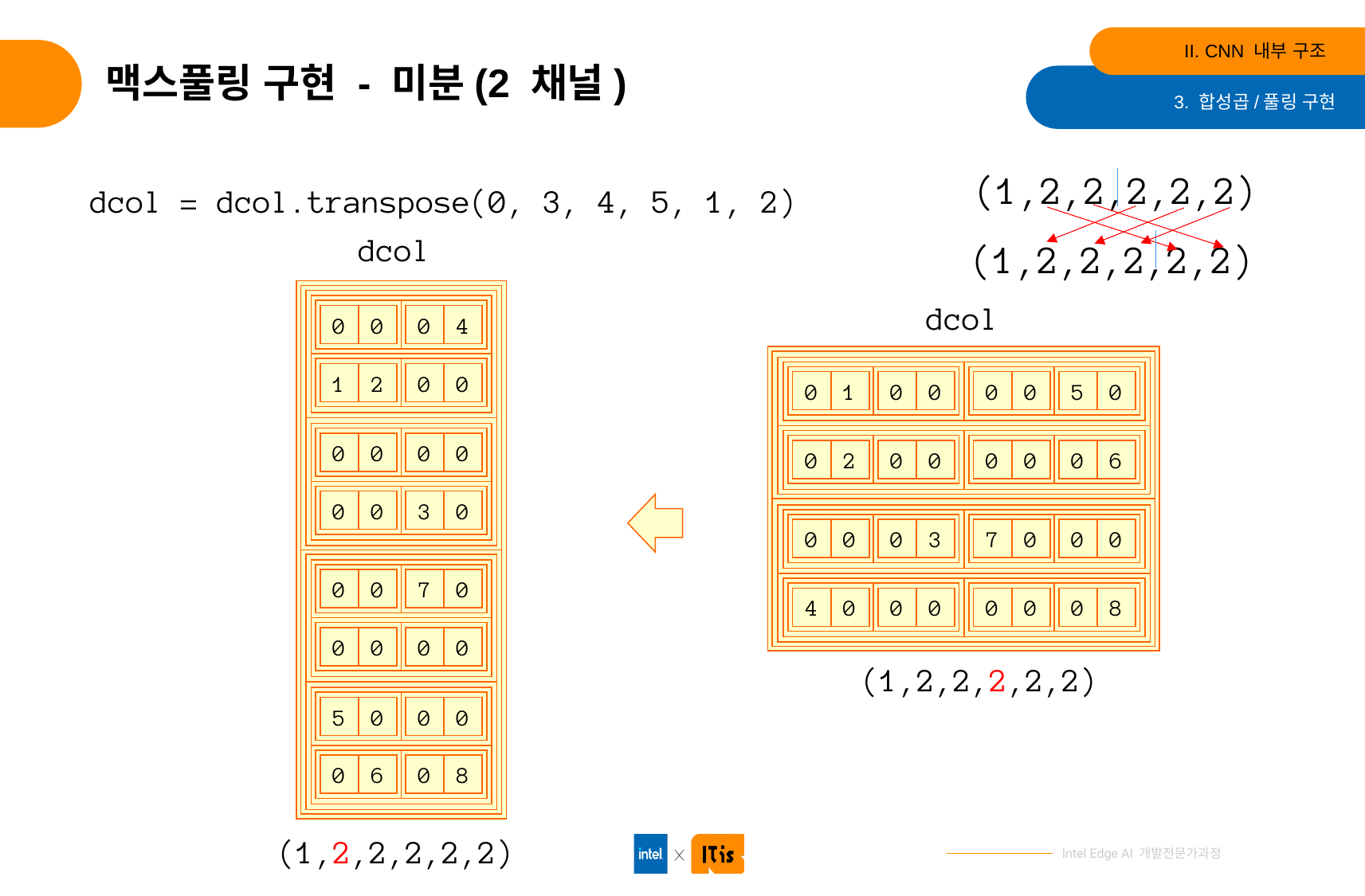

II. CNN 내부 구조
# 맥스풀링 구현 - 미분(2 채널)
3. 합성곱/풀링 구현
(1,2,2,2,2,2)
dcol = dcol.transpose(0, 3, 4, 5, 1, 2)
dcol
(1,2,2,2,2,2)

dcol

0
4
0
0

0
0
1
2

0
0
5
0
0
1
0
0

0
0
0
0

0
0
0
6
0
2
0
0

3
0
0
0

0
3
0
0
0
0
7
0

7
0
0
0

3

0
0
0
8
4
0
0
0

0
0
0
0
(1,2,2,2,2,2)

0
0
5
0

0
8
0
6
(1,2,2,2,2,2)